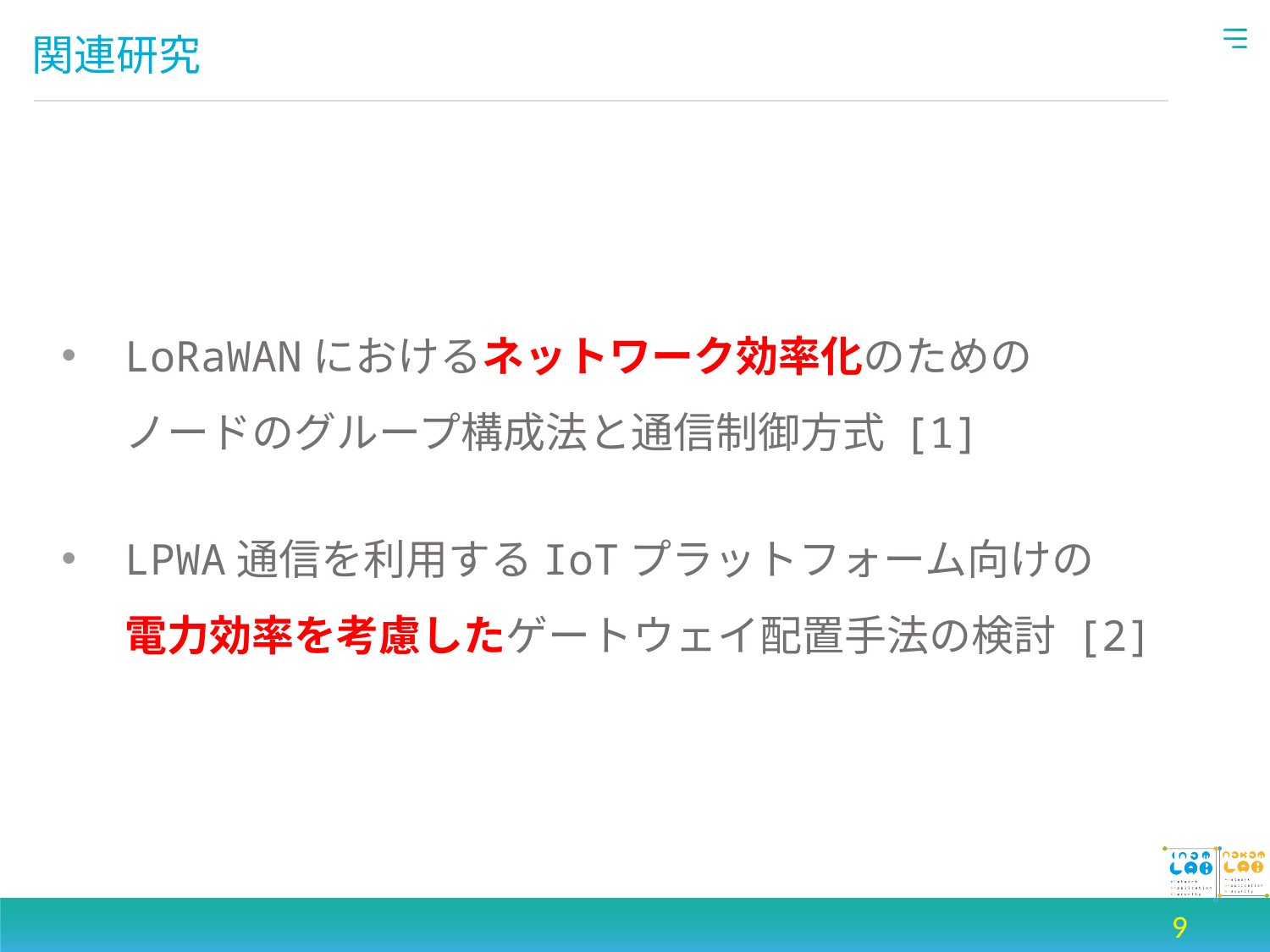

# 関連研究
LoRaWANにおけるネットワーク効率化のための
ノードのグループ構成法と通信制御方式 [1]
LPWA通信を利用するIoTプラットフォーム向けの
電力効率を考慮したゲートウェイ配置手法の検討 [2]